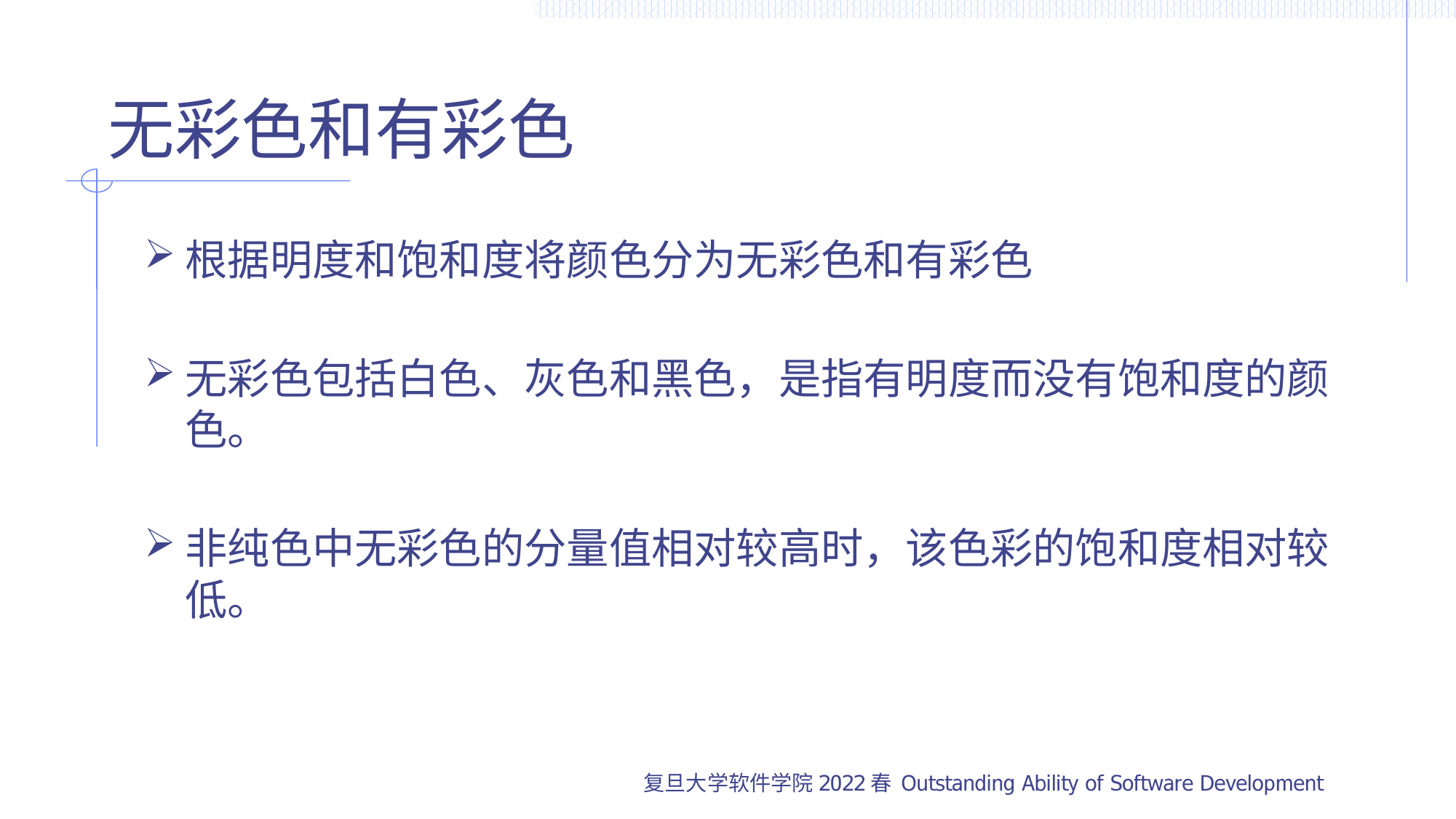

# 无彩色和有彩色
根据明度和饱和度将颜色分为无彩色和有彩色

无彩色包括白色、灰色和黑色，是指有明度而没有饱和度的颜色。

非纯色中无彩色的分量值相对较高时，该色彩的饱和度相对较低。